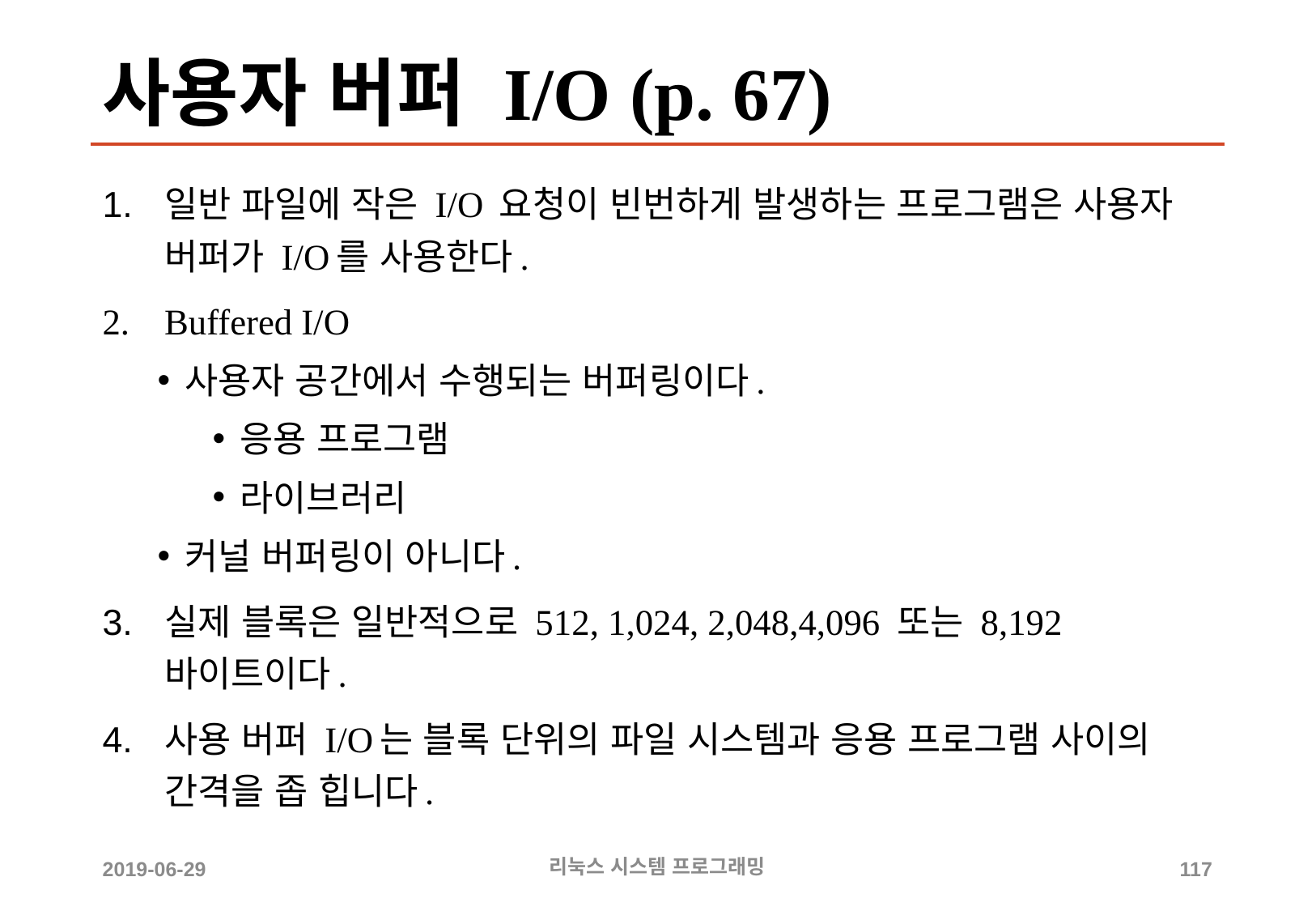

# 사용자 버퍼 I/O (p. 67)
일반 파일에 작은 I/O 요청이 빈번하게 발생하는 프로그램은 사용자 버퍼가 I/O를 사용한다.
Buffered I/O
사용자 공간에서 수행되는 버퍼링이다.
응용 프로그램
라이브러리
커널 버퍼링이 아니다.
실제 블록은 일반적으로 512, 1,024, 2,048,4,096 또는 8,192 바이트이다.
사용 버퍼 I/O는 블록 단위의 파일 시스템과 응용 프로그램 사이의 간격을 좁 힙니다.

2019-06-29
리눅스 시스템 프로그래밍
117